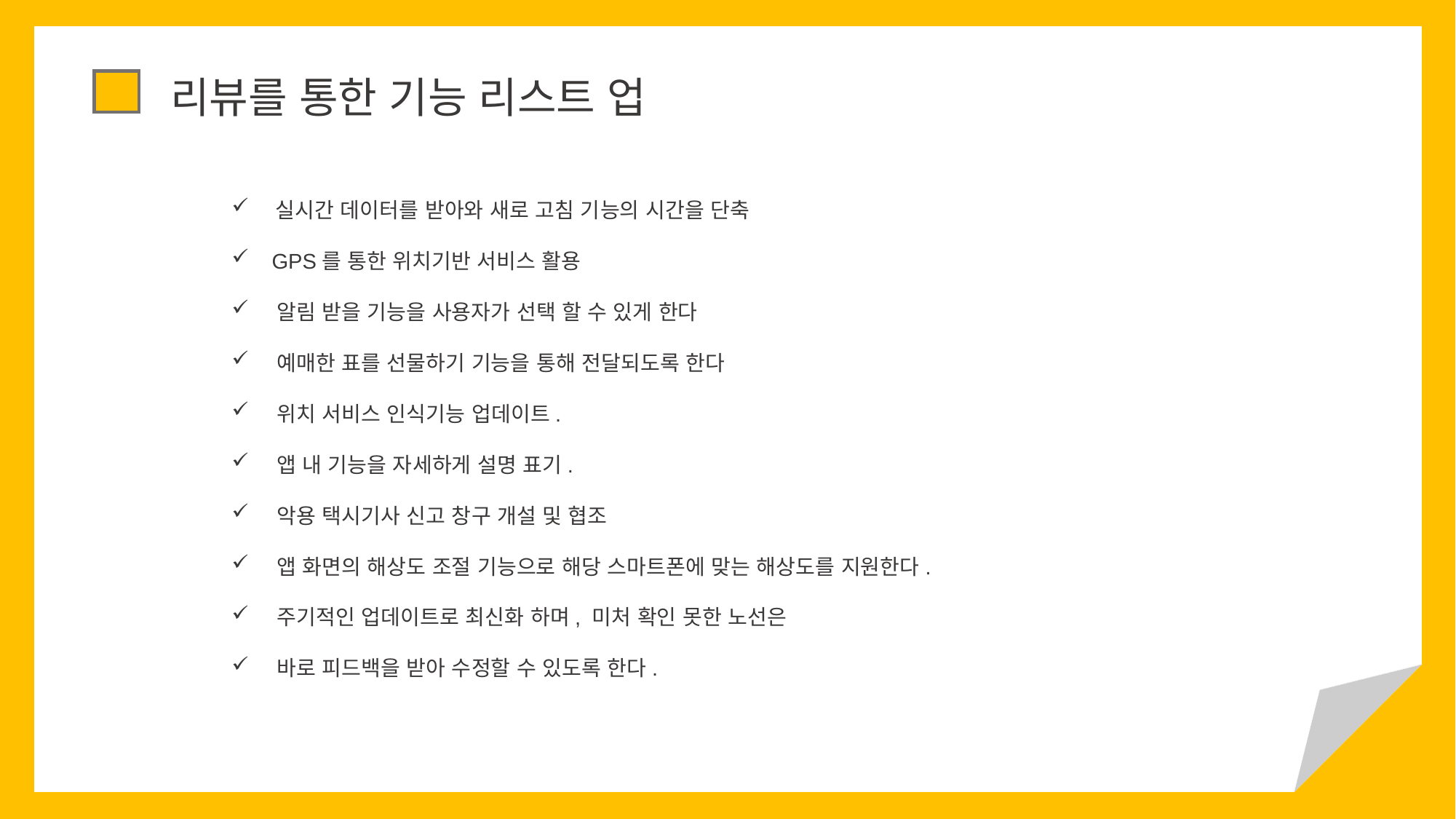

리뷰를 통한 기능 리스트 업

 실시간 데이터를 받아와 새로 고침 기능의 시간을 단축
 GPS를 통한 위치기반 서비스 활용
 알림 받을 기능을 사용자가 선택 할 수 있게 한다
 예매한 표를 선물하기 기능을 통해 전달되도록 한다
 위치 서비스 인식기능 업데이트.
 앱 내 기능을 자세하게 설명 표기.
 악용 택시기사 신고 창구 개설 및 협조
 앱 화면의 해상도 조절 기능으로 해당 스마트폰에 맞는 해상도를 지원한다.
 주기적인 업데이트로 최신화 하며, 미처 확인 못한 노선은
 바로 피드백을 받아 수정할 수 있도록 한다.